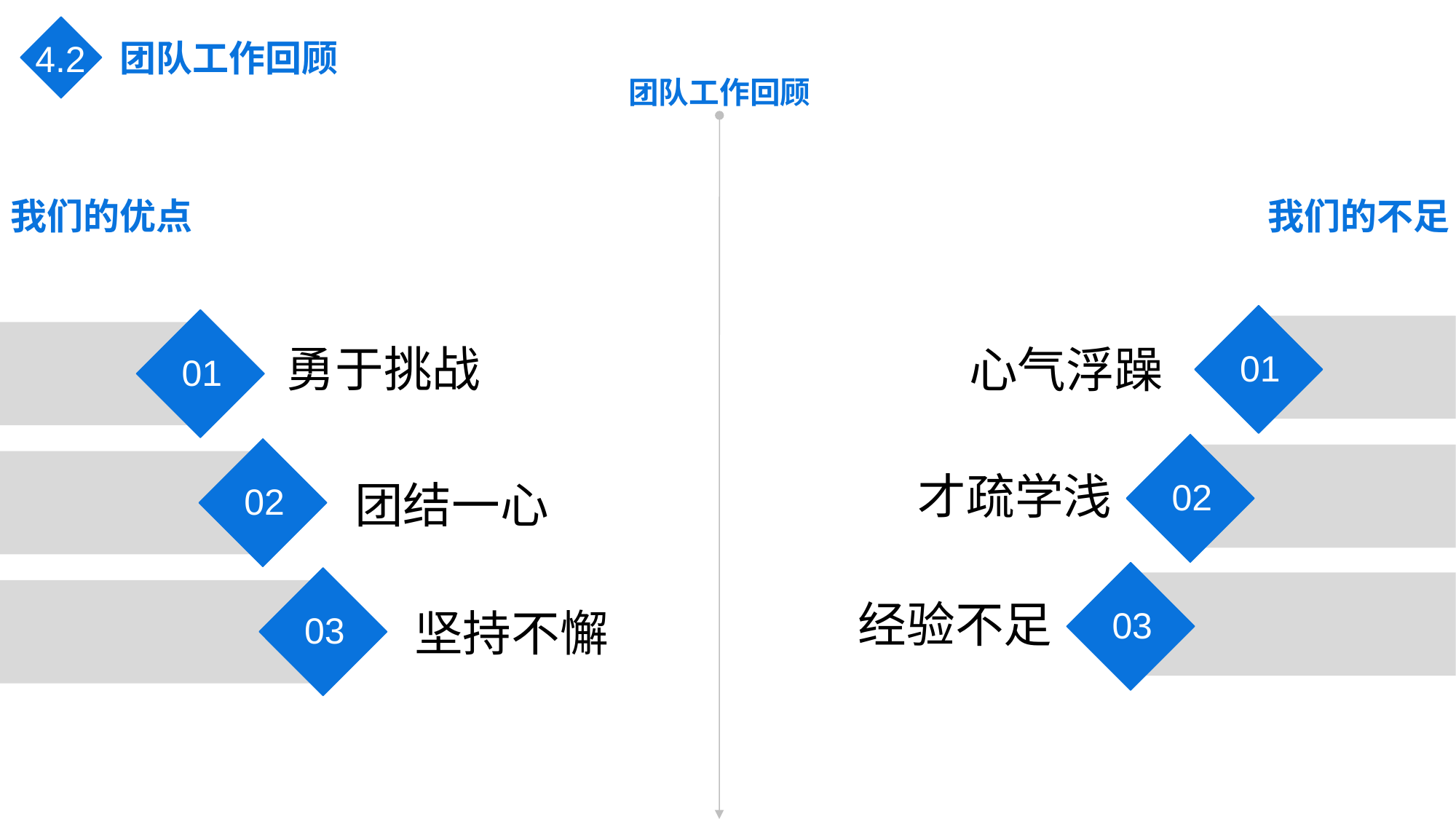

团队工作回顾
4.2
团队工作回顾
我们的优点
我们的不足

01

01

02

02

03

03
勇于挑战
心气浮躁
才疏学浅
团结一心
经验不足
坚持不懈